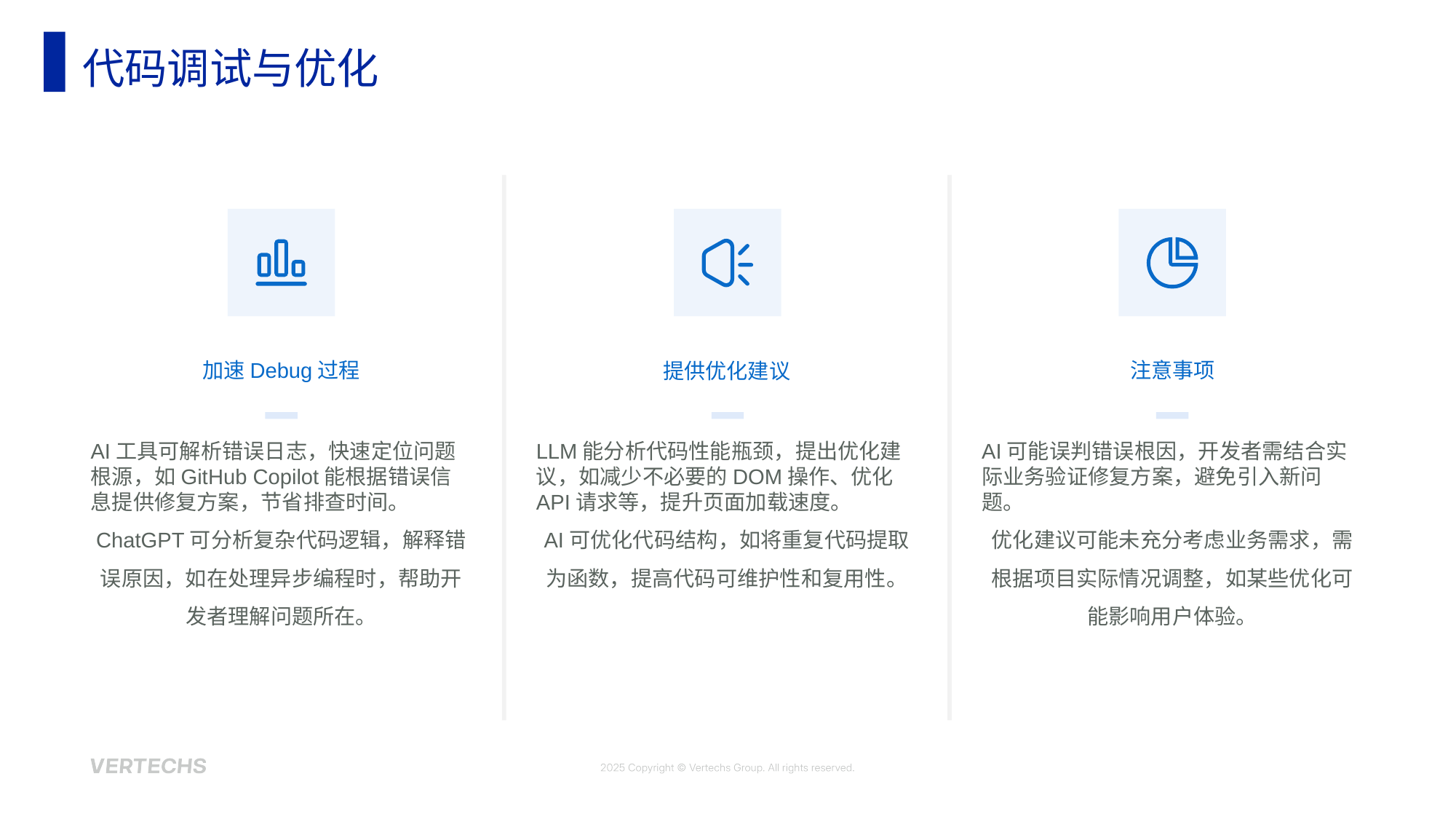

代码调试与优化

加速Debug过程
注意事项
提供优化建议

AI工具可解析错误日志，快速定位问题根源，如GitHub Copilot能根据错误信息提供修复方案，节省排查时间。
ChatGPT可分析复杂代码逻辑，解释错误原因，如在处理异步编程时，帮助开发者理解问题所在。
LLM能分析代码性能瓶颈，提出优化建议，如减少不必要的DOM操作、优化API请求等，提升页面加载速度。
AI可优化代码结构，如将重复代码提取为函数，提高代码可维护性和复用性。
AI可能误判错误根因，开发者需结合实际业务验证修复方案，避免引入新问题。
优化建议可能未充分考虑业务需求，需根据项目实际情况调整，如某些优化可能影响用户体验。